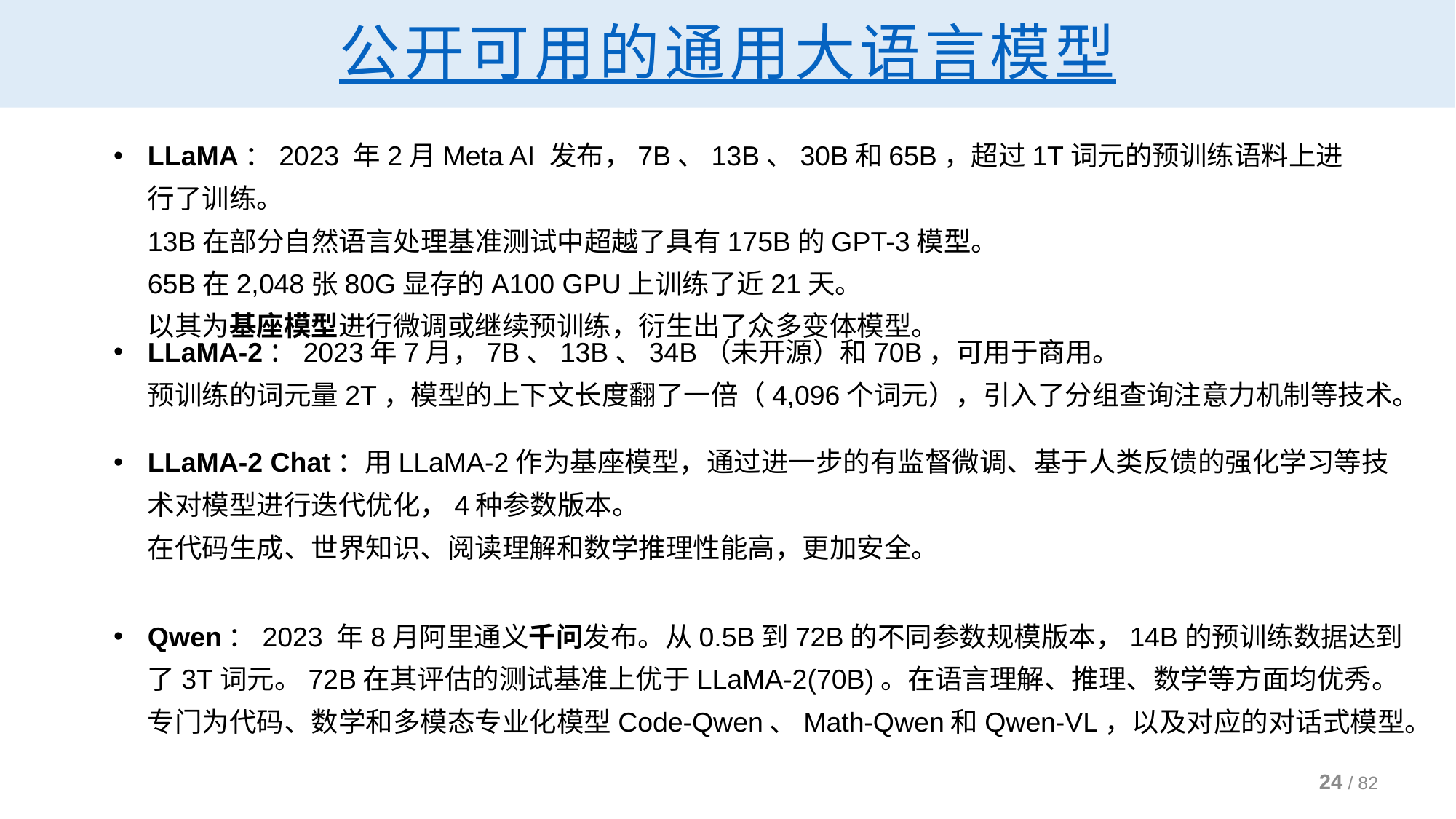

# 公开可用的通用大语言模型
LLaMA：2023 年2月Meta AI 发布，7B、13B、30B和65B，超过1T词元的预训练语料上进行了训练。
13B在部分自然语言处理基准测试中超越了具有175B的GPT-3模型。
65B在2,048张80G显存的A100 GPU上训练了近21天。
以其为基座模型进行微调或继续预训练，衍生出了众多变体模型。
LLaMA-2：2023年7月，7B、13B、34B（未开源）和70B，可用于商用。
预训练的词元量2T，模型的上下文长度翻了一倍（4,096个词元），引入了分组查询注意力机制等技术。
LLaMA-2 Chat：用LLaMA-2作为基座模型，通过进一步的有监督微调、基于人类反馈的强化学习等技术对模型进行迭代优化，4种参数版本。
在代码生成、世界知识、阅读理解和数学推理性能高，更加安全。
Qwen：2023 年8月阿里通义千问发布。从0.5B到72B的不同参数规模版本，14B的预训练数据达到了3T词元。72B在其评估的测试基准上优于LLaMA-2(70B)。在语言理解、推理、数学等方面均优秀。
专门为代码、数学和多模态专业化模型Code-Qwen、Math-Qwen和Qwen-VL，以及对应的对话式模型。
24 / 82